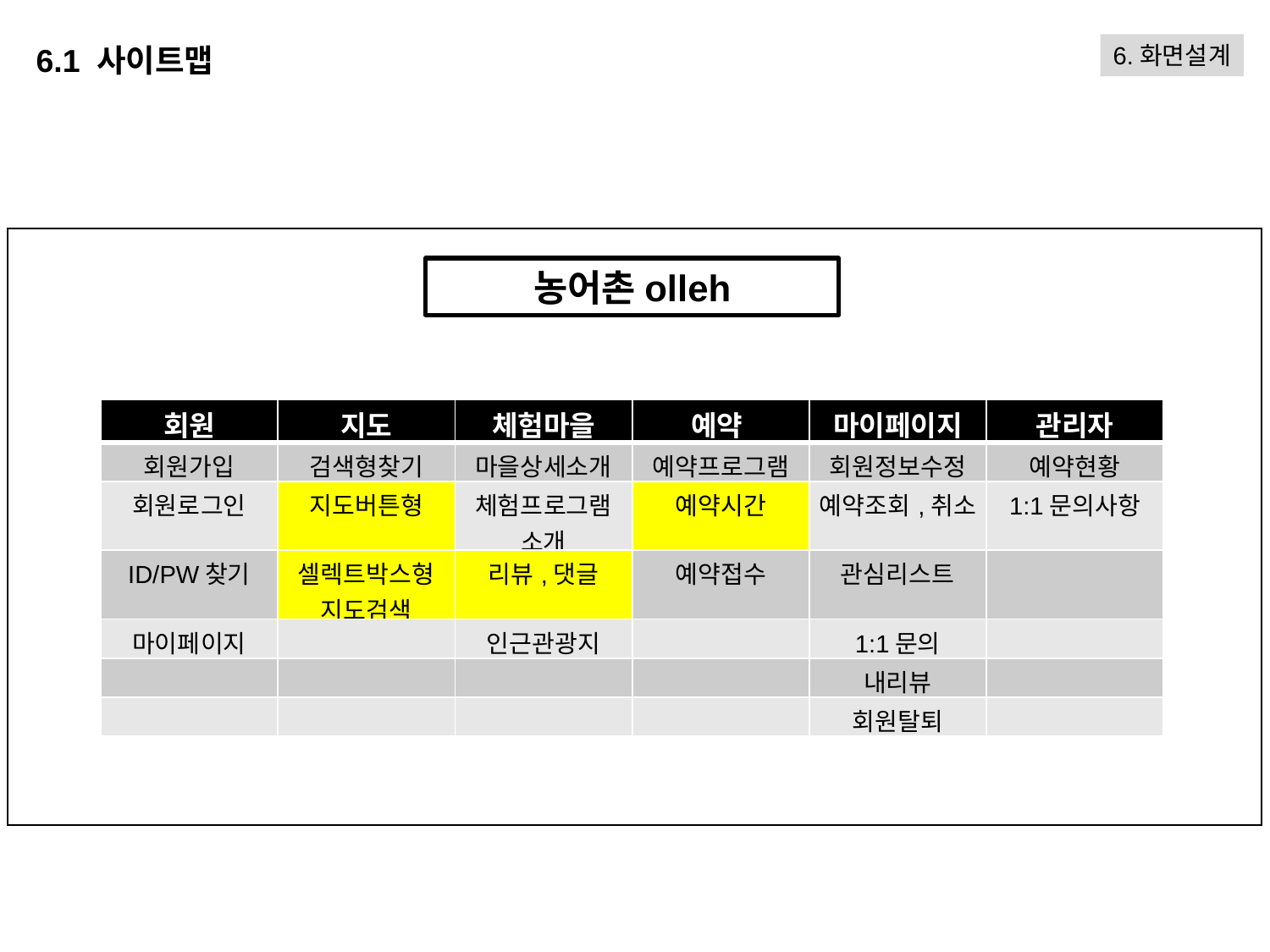

6.1 사이트맵
6.화면설계

농어촌olleh
| 회원 | 지도 | 체험마을 | 예약 | 마이페이지 | 관리자 |
| --- | --- | --- | --- | --- | --- |
| 회원가입 | 검색형찾기 | 마을상세소개 | 예약프로그램 | 회원정보수정 | 예약현황 |
| 회원로그인 | 지도버튼형 | 체험프로그램소개 | 예약시간 | 예약조회,취소 | 1:1문의사항 |
| ID/PW찾기 | 셀렉트박스형지도검색 | 리뷰,댓글 | 예약접수 | 관심리스트 |  |
| 마이페이지 |  | 인근관광지 |  | 1:1문의 |  |
|  |  |  |  | 내리뷰 |  |
|  |  |  |  | 회원탈퇴 |  |